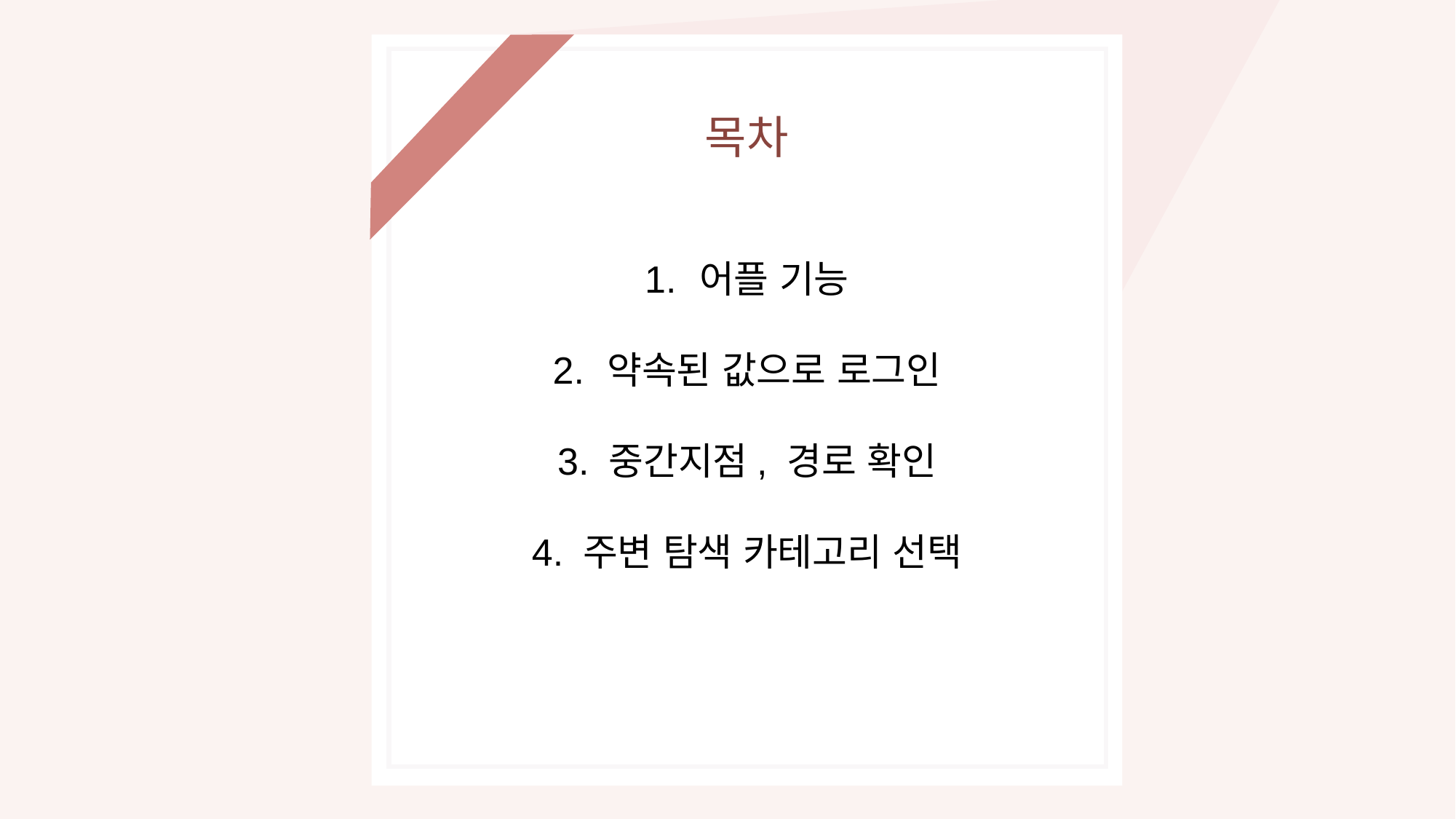

목차
어플 기능

약속된 값으로 로그인

3. 중간지점, 경로 확인

4. 주변 탐색 카테고리 선택